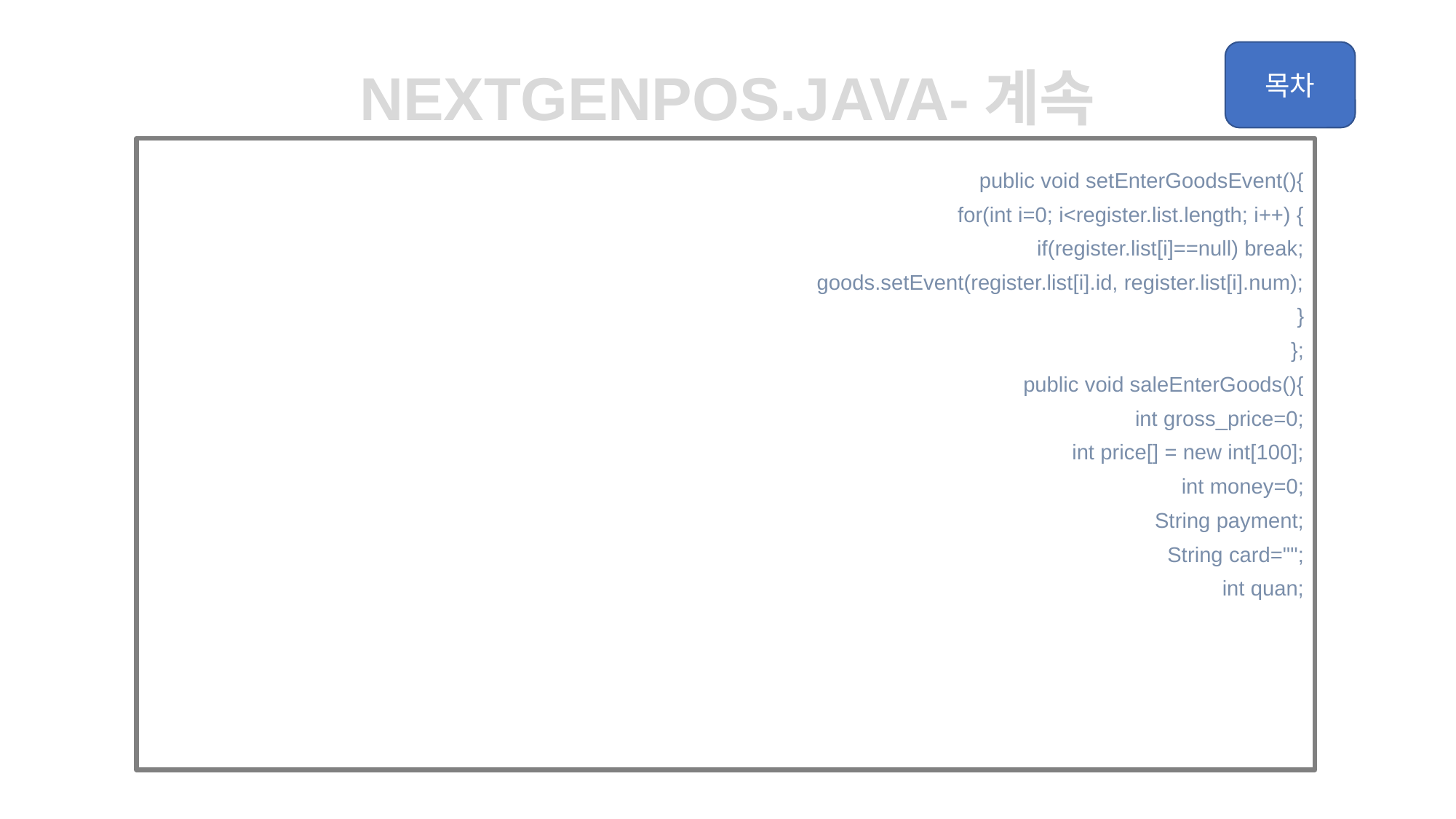

Nextgenpos.java-계속

	public void setEnterGoodsEvent(){
		for(int i=0; i<register.list.length; i++) {
			if(register.list[i]==null) break;
			goods.setEvent(register.list[i].id, register.list[i].num);
		}
	};
	public void saleEnterGoods(){
		int gross_price=0;
		int price[] = new int[100];
		int money=0;
		String payment;
		String card="";
		int quan;